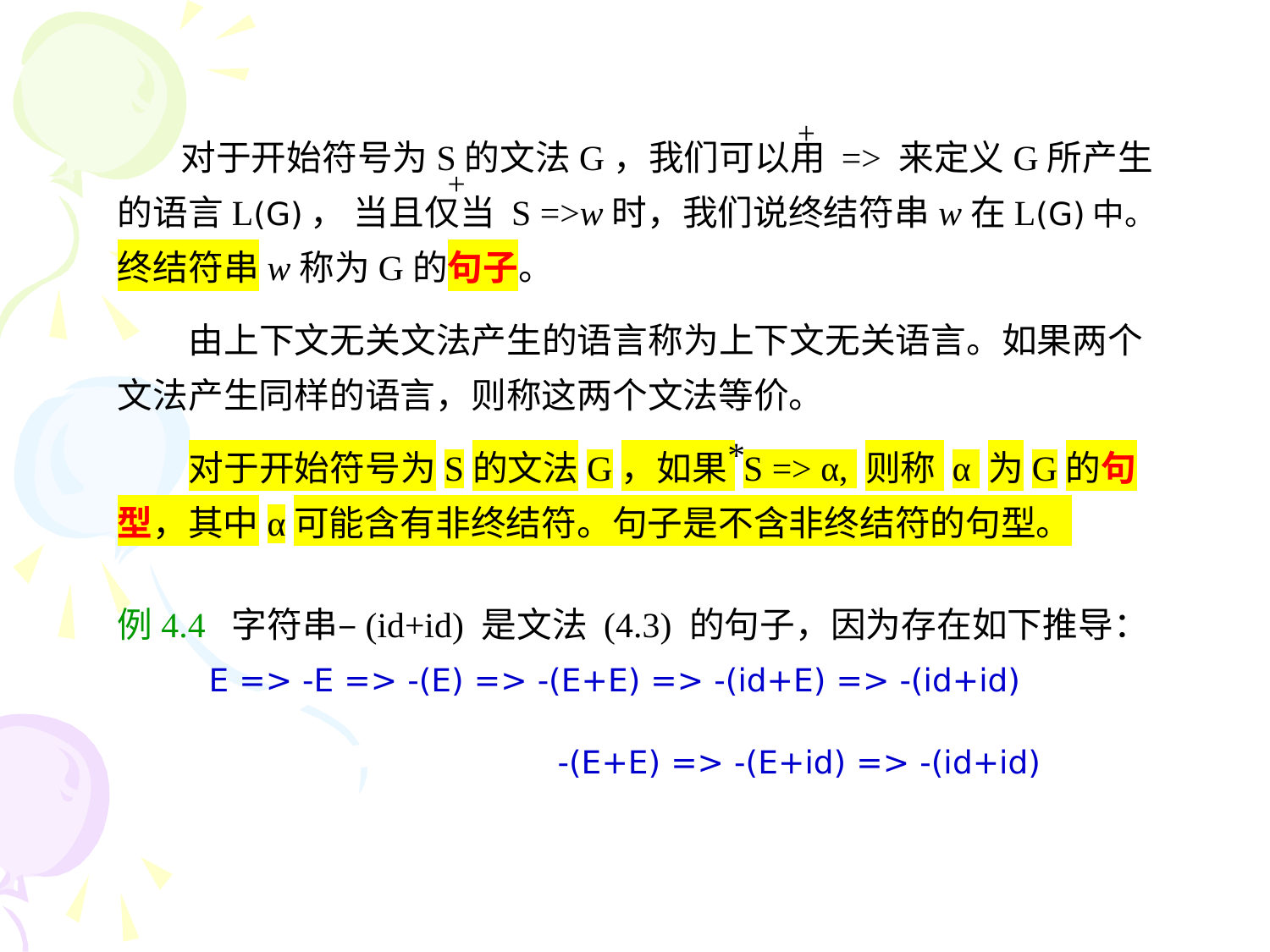

+
       对于开始符号为S的文法G，我们可以用 => 来定义G所产生的语言L(G)， 当且仅当 S =>w时，我们说终结符串w在L(G)中。终结符串w称为G的句子。
        由上下文无关文法产生的语言称为上下文无关语言。如果两个文法产生同样的语言，则称这两个文法等价。
        对于开始符号为S的文法G，如果 S => α, 则称 α 为G的句型，其中α可能含有非终结符。句子是不含非终结符的句型。
+
*
例4.4  字符串–(id+id) 是文法 (4.3) 的句子，因为存在如下推导：
         E => -E => -(E) => -(E+E) => -(id+E) => -(id+id)
-(E+E) => -(E+id) => -(id+id)
17